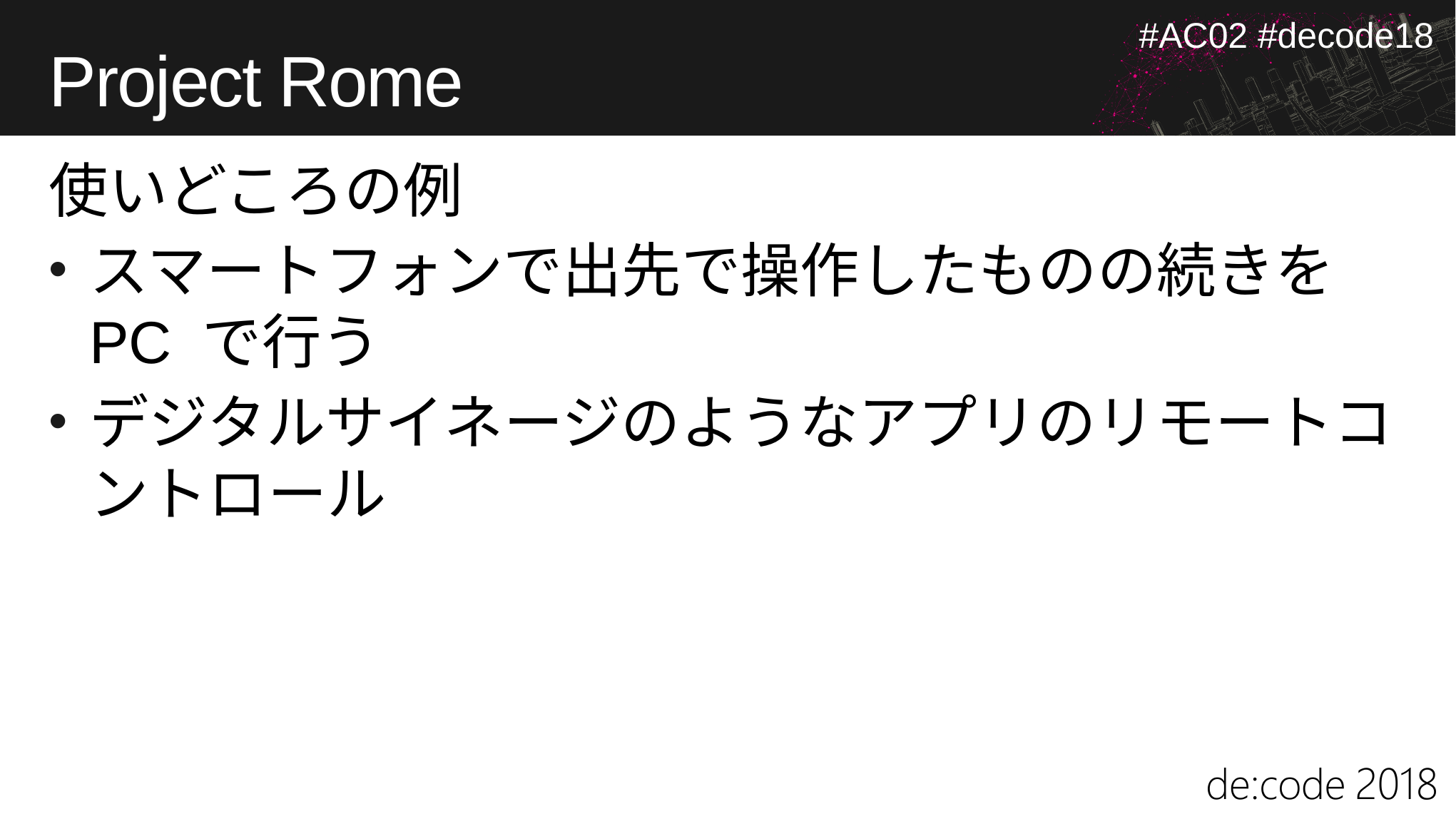

# Project Rome
使いどころの例
スマートフォンで出先で操作したものの続きを PC で行う
デジタルサイネージのようなアプリのリモートコントロール